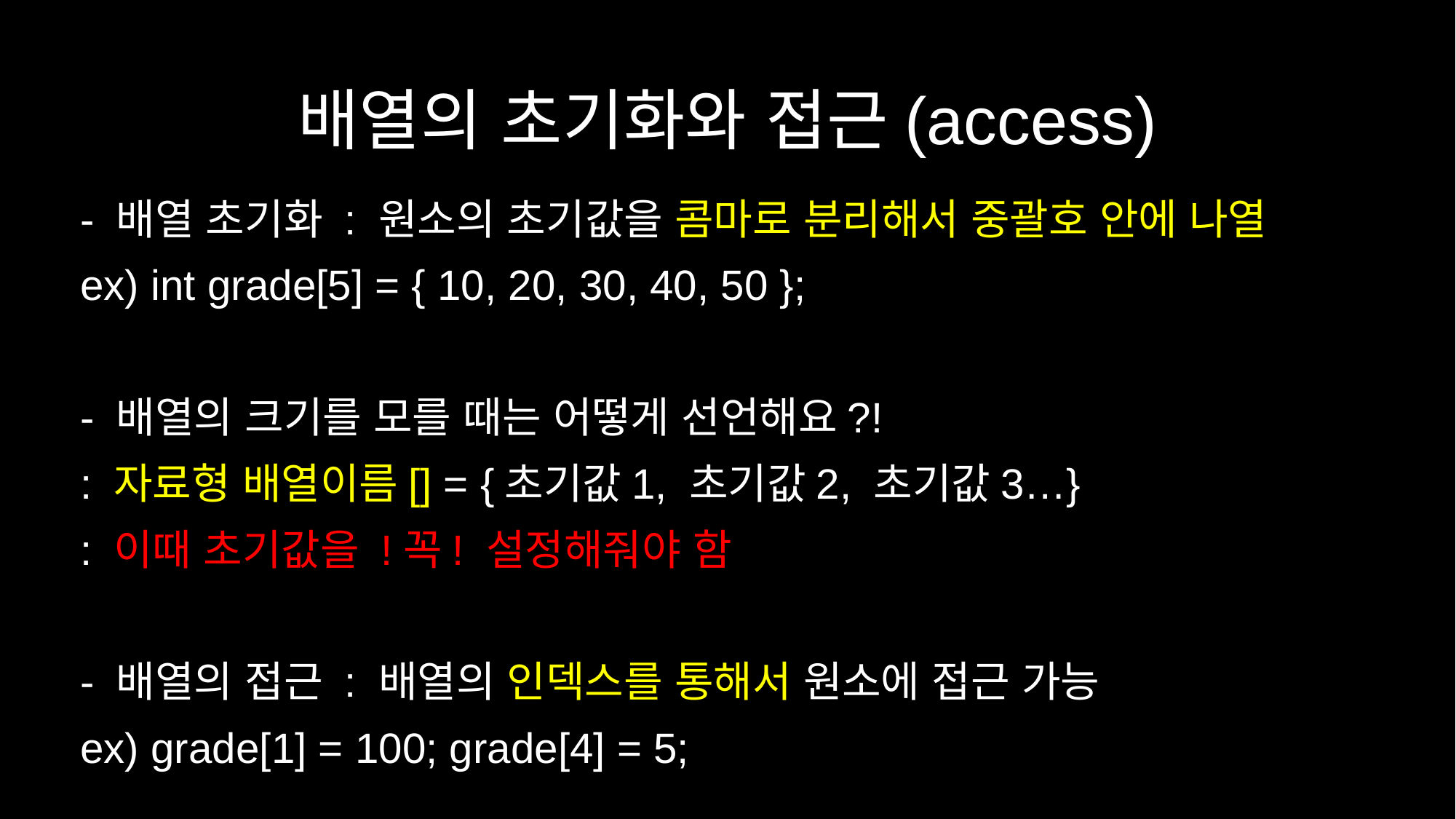

# 배열의 초기화와 접근(access)
- 배열 초기화 : 원소의 초기값을 콤마로 분리해서 중괄호 안에 나열
ex) int grade[5] = { 10, 20, 30, 40, 50 };

- 배열의 크기를 모를 때는 어떻게 선언해요?!
: 자료형 배열이름[] = {초기값1, 초기값2, 초기값3…}
: 이때 초기값을 !꼭! 설정해줘야 함

- 배열의 접근 : 배열의 인덱스를 통해서 원소에 접근 가능
ex) grade[1] = 100; grade[4] = 5;